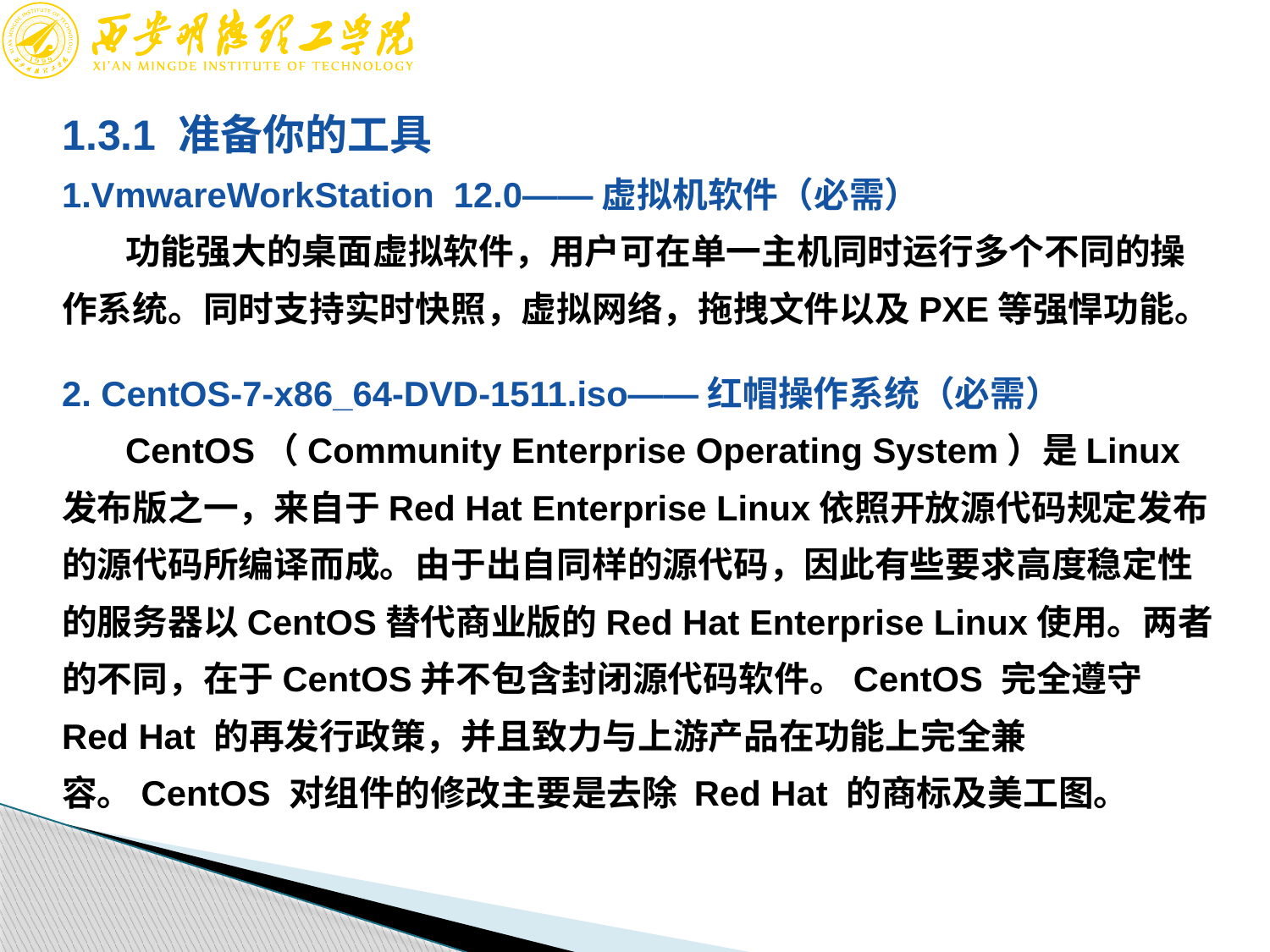

1.3.1 准备你的工具
1.VmwareWorkStation  12.0——虚拟机软件（必需）
功能强大的桌面虚拟软件，用户可在单一主机同时运行多个不同的操作系统。同时支持实时快照，虚拟网络，拖拽文件以及PXE等强悍功能。

2. CentOS-7-x86_64-DVD-1511.iso——红帽操作系统（必需）
CentOS（Community Enterprise Operating System）是Linux发布版之一，来自于Red Hat Enterprise Linux依照开放源代码规定发布的源代码所编译而成。由于出自同样的源代码，因此有些要求高度稳定性的服务器以CentOS替代商业版的Red Hat Enterprise Linux使用。两者的不同，在于CentOS并不包含封闭源代码软件。CentOS 完全遵守 Red Hat 的再发行政策，并且致力与上游产品在功能上完全兼容。CentOS 对组件的修改主要是去除 Red Hat 的商标及美工图。